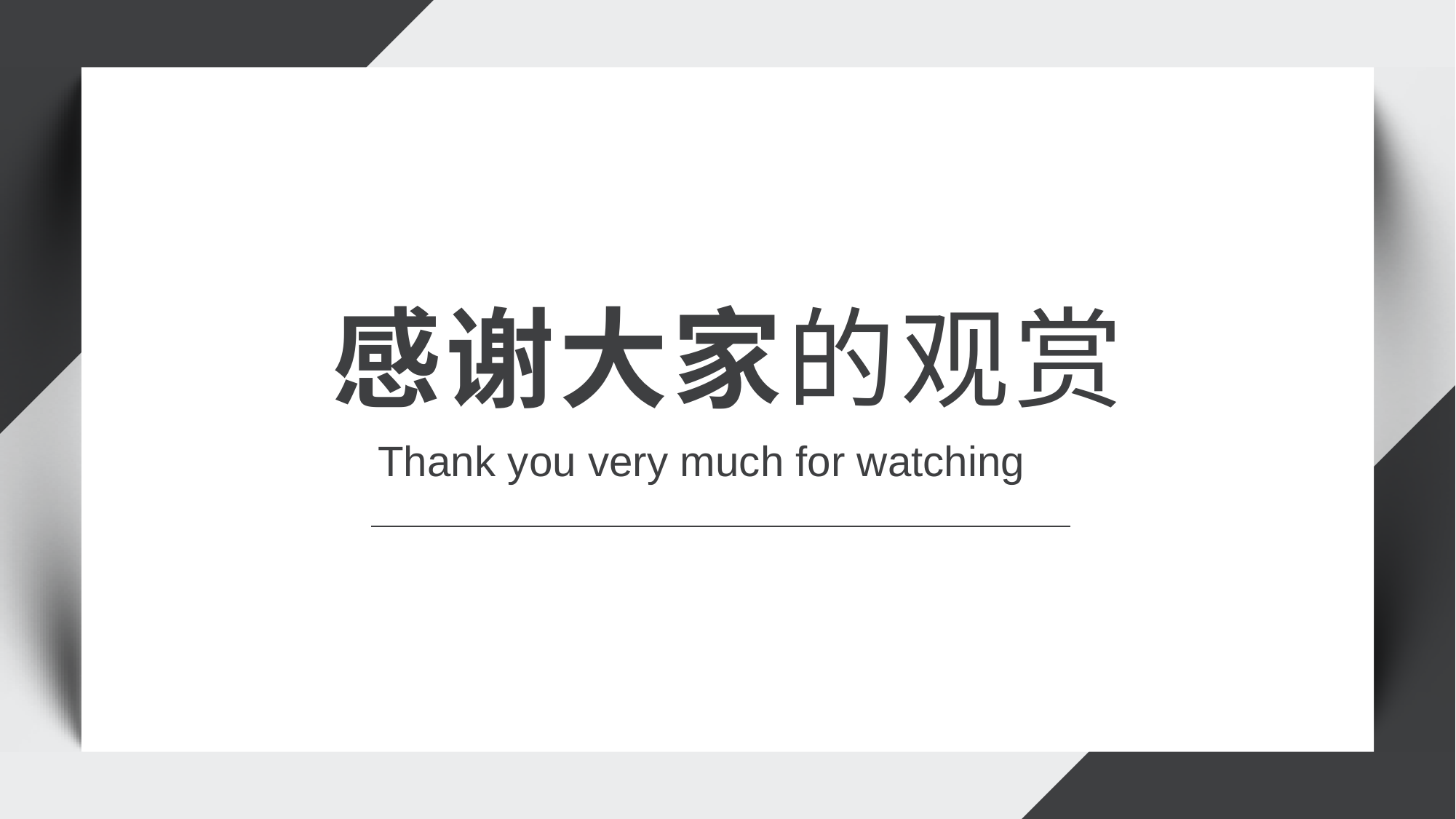

感谢大家的观赏
Thank you very much for watching